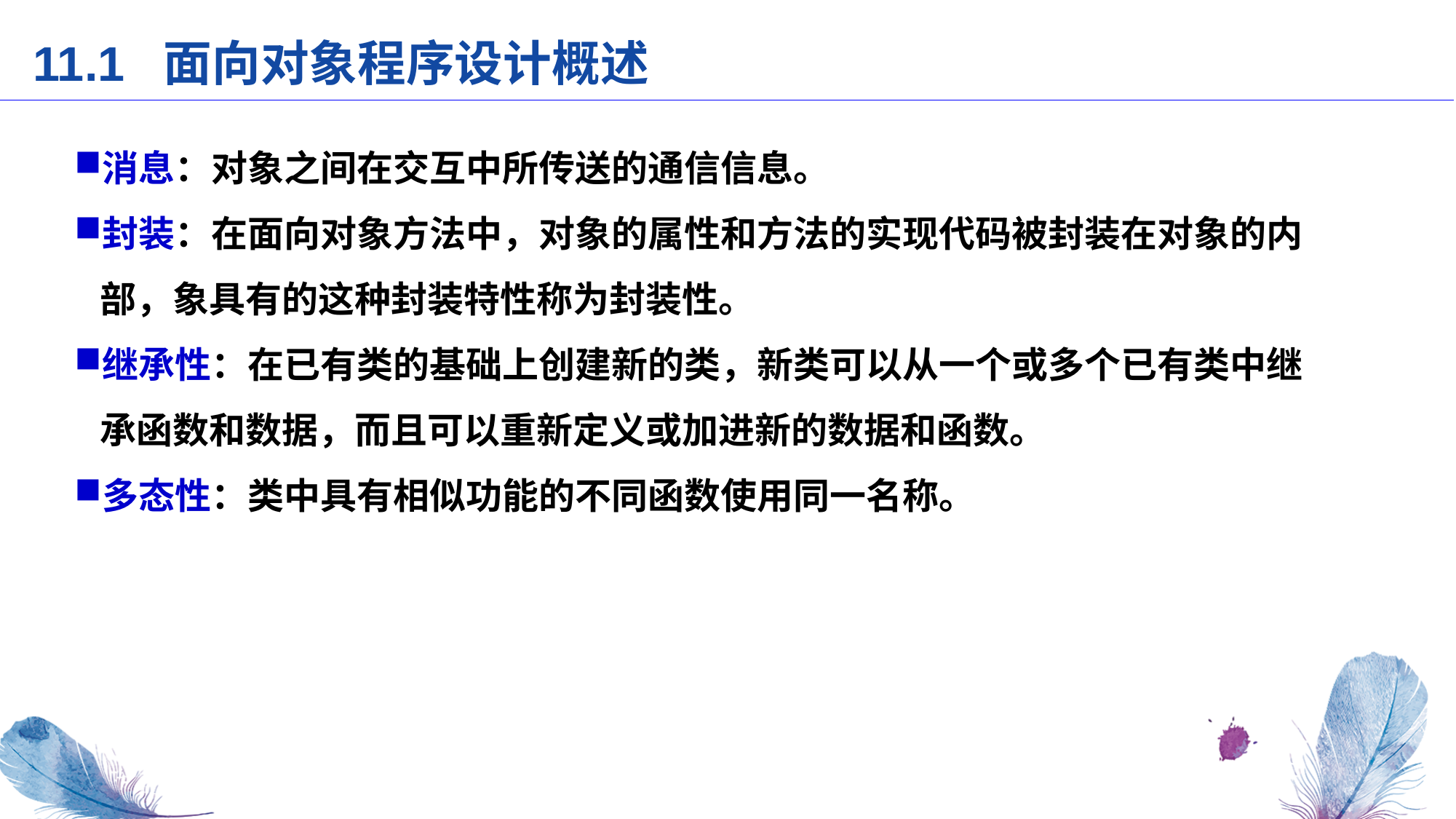

11.1  面向对象程序设计概述
消息：对象之间在交互中所传送的通信信息。
封装：在面向对象方法中，对象的属性和方法的实现代码被封装在对象的内部，象具有的这种封装特性称为封装性。
继承性：在已有类的基础上创建新的类，新类可以从一个或多个已有类中继承函数和数据，而且可以重新定义或加进新的数据和函数。
多态性：类中具有相似功能的不同函数使用同一名称。